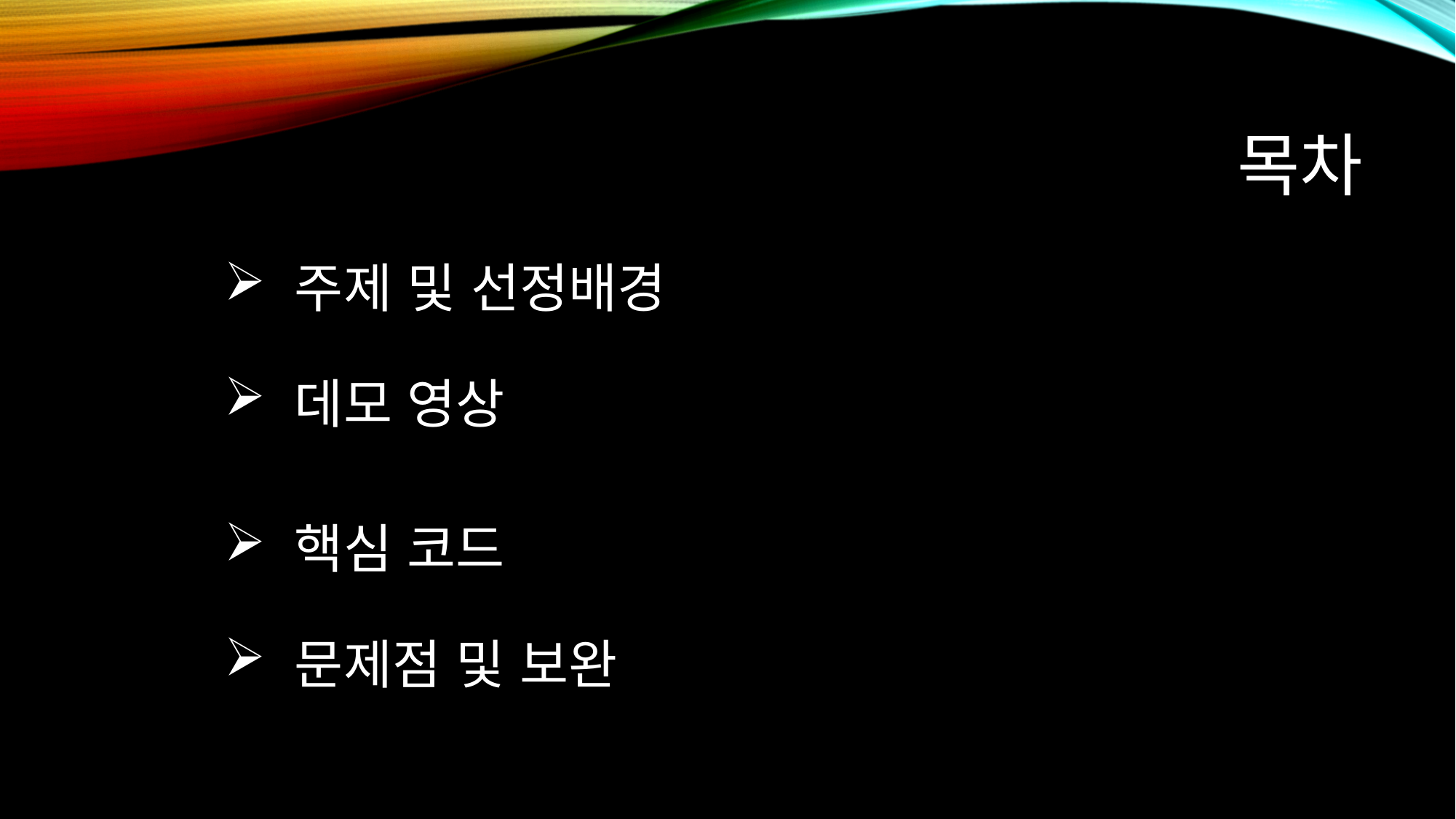

# 목차
 주제 및 선정배경

 데모 영상

 핵심 코드

 문제점 및 보완